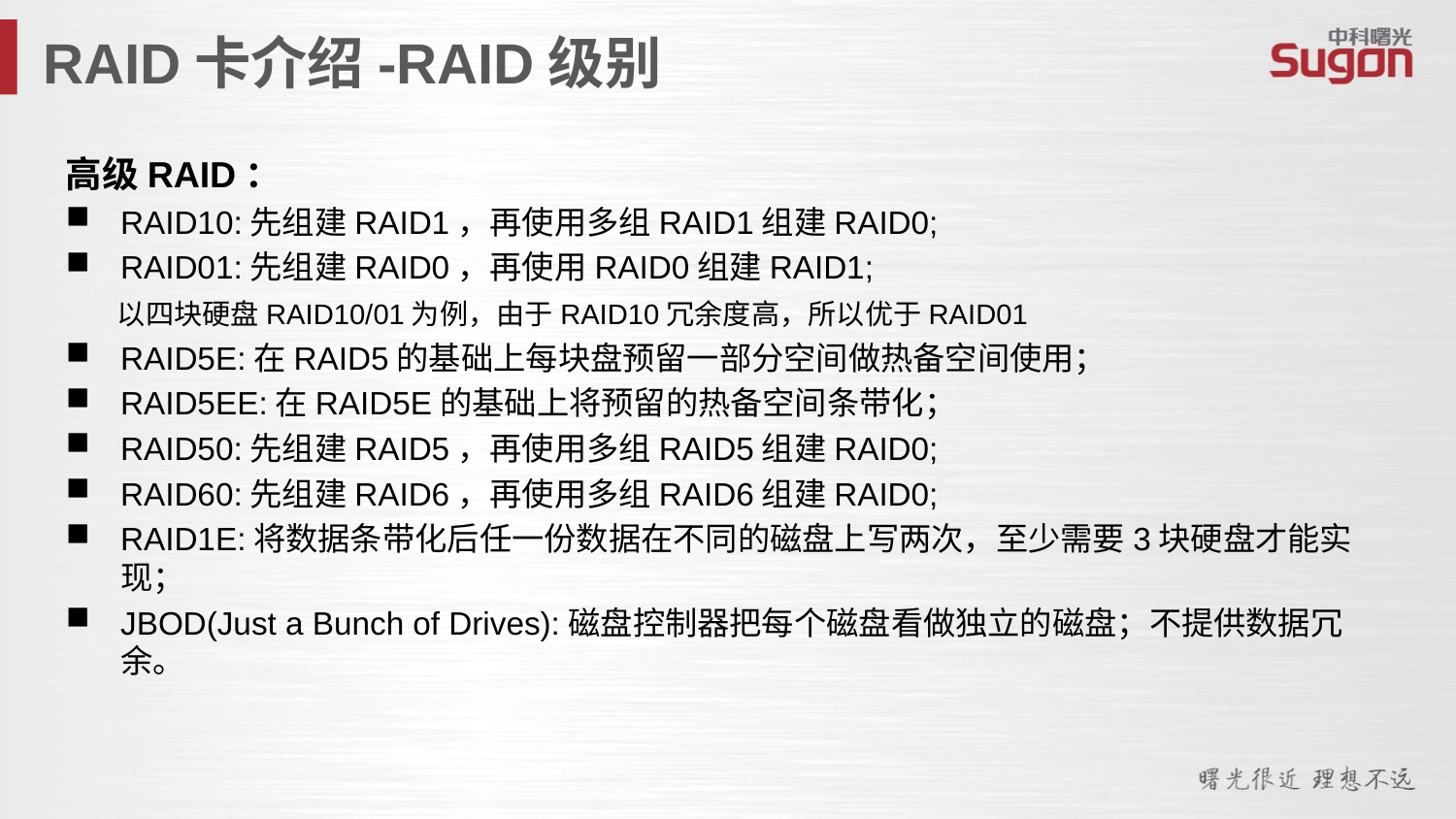

RAID卡介绍-RAID级别

高级RAID：
RAID10:先组建RAID1，再使用多组RAID1组建RAID0;
RAID01:先组建RAID0，再使用RAID0组建RAID1;
      以四块硬盘RAID10/01为例，由于RAID10冗余度高，所以优于RAID01
RAID5E:在RAID5的基础上每块盘预留一部分空间做热备空间使用；
RAID5EE:在RAID5E的基础上将预留的热备空间条带化；
RAID50:先组建RAID5，再使用多组RAID5组建RAID0;
RAID60:先组建RAID6，再使用多组RAID6组建RAID0;
RAID1E:将数据条带化后任一份数据在不同的磁盘上写两次，至少需要3块硬盘才能实现；
JBOD(Just a Bunch of Drives):磁盘控制器把每个磁盘看做独立的磁盘；不提供数据冗余。